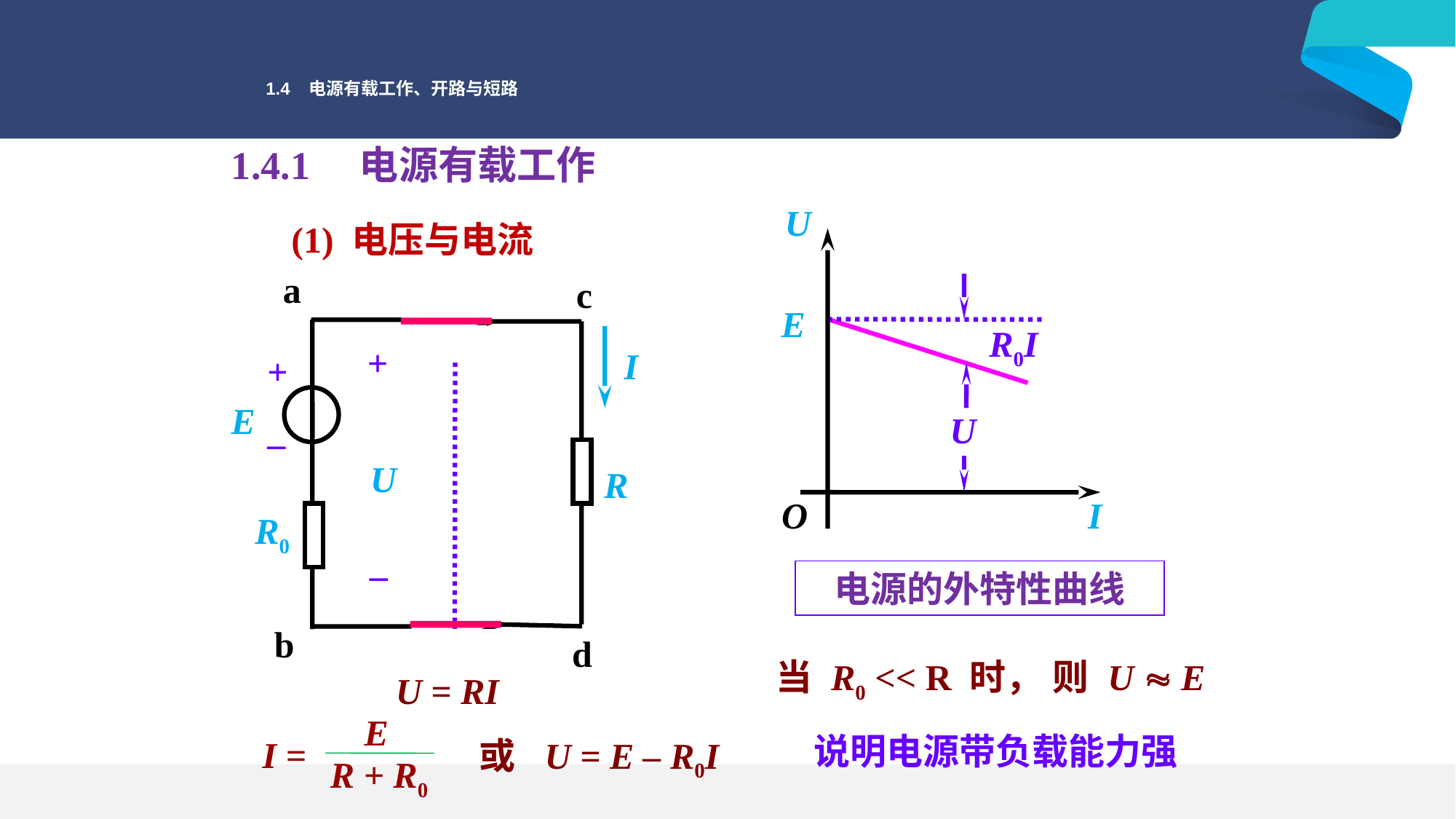

# 1.4　电源有载工作、开路与短路
1.4.1　电源有载工作
U

O
I

(1) 电压与电流
a
c

R0I
E

+
I
+

U

E

_
U
R

R0

_
电源的外特性曲线
b

d

当 R0 << R 时， 则 U ≈ E
U = RI
 E
I =
R + R0

说明电源带负载能力强
或  U = E – R0I